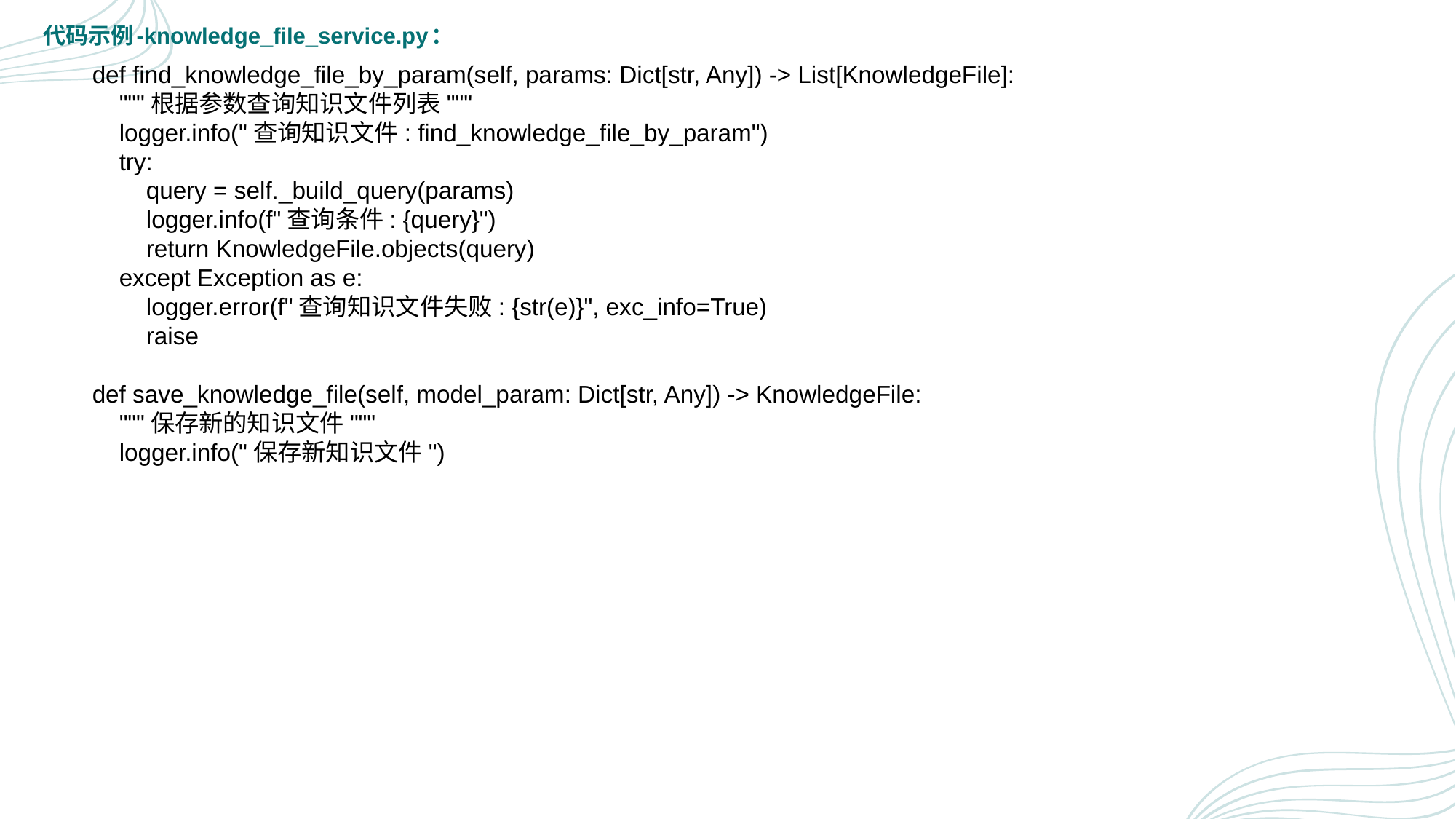

代码示例-knowledge_file_service.py：
    def find_knowledge_file_by_param(self, params: Dict[str, Any]) -> List[KnowledgeFile]:
        """根据参数查询知识文件列表"""
        logger.info("查询知识文件: find_knowledge_file_by_param")
        try:
            query = self._build_query(params)
            logger.info(f"查询条件: {query}")
            return KnowledgeFile.objects(query)
        except Exception as e:
            logger.error(f"查询知识文件失败: {str(e)}", exc_info=True)
            raise

    def save_knowledge_file(self, model_param: Dict[str, Any]) -> KnowledgeFile:
        """保存新的知识文件"""
        logger.info("保存新知识文件")